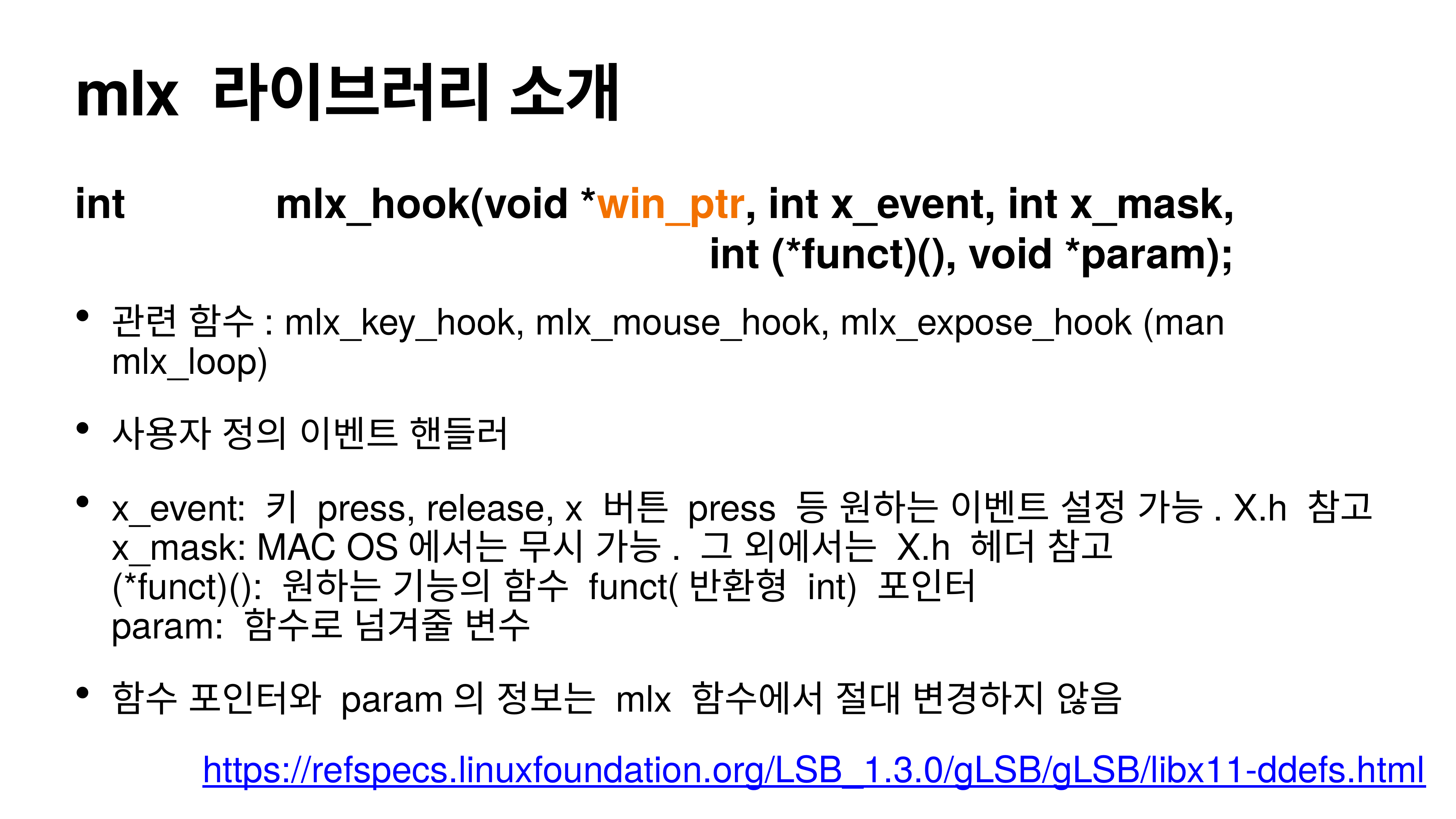

# mlx 라이브러리 소개
int             mlx_hook(void *win_ptr, int x_event, int x_mask,
                                    int (*funct)(), void *param);
관련 함수: mlx_key_hook, mlx_mouse_hook, mlx_expose_hook (man mlx_loop)
사용자 정의 이벤트 핸들러
x_event: 키 press, release, x 버튼 press 등 원하는 이벤트 설정 가능. X.h 참고
x_mask: MAC OS에서는 무시 가능. 그 외에서는 X.h 헤더 참고
(*funct)(): 원하는 기능의 함수 funct(반환형 int) 포인터
param: 함수로 넘겨줄 변수
함수 포인터와 param의 정보는 mlx 함수에서 절대 변경하지 않음
https://refspecs.linuxfoundation.org/LSB_1.3.0/gLSB/gLSB/libx11-ddefs.html